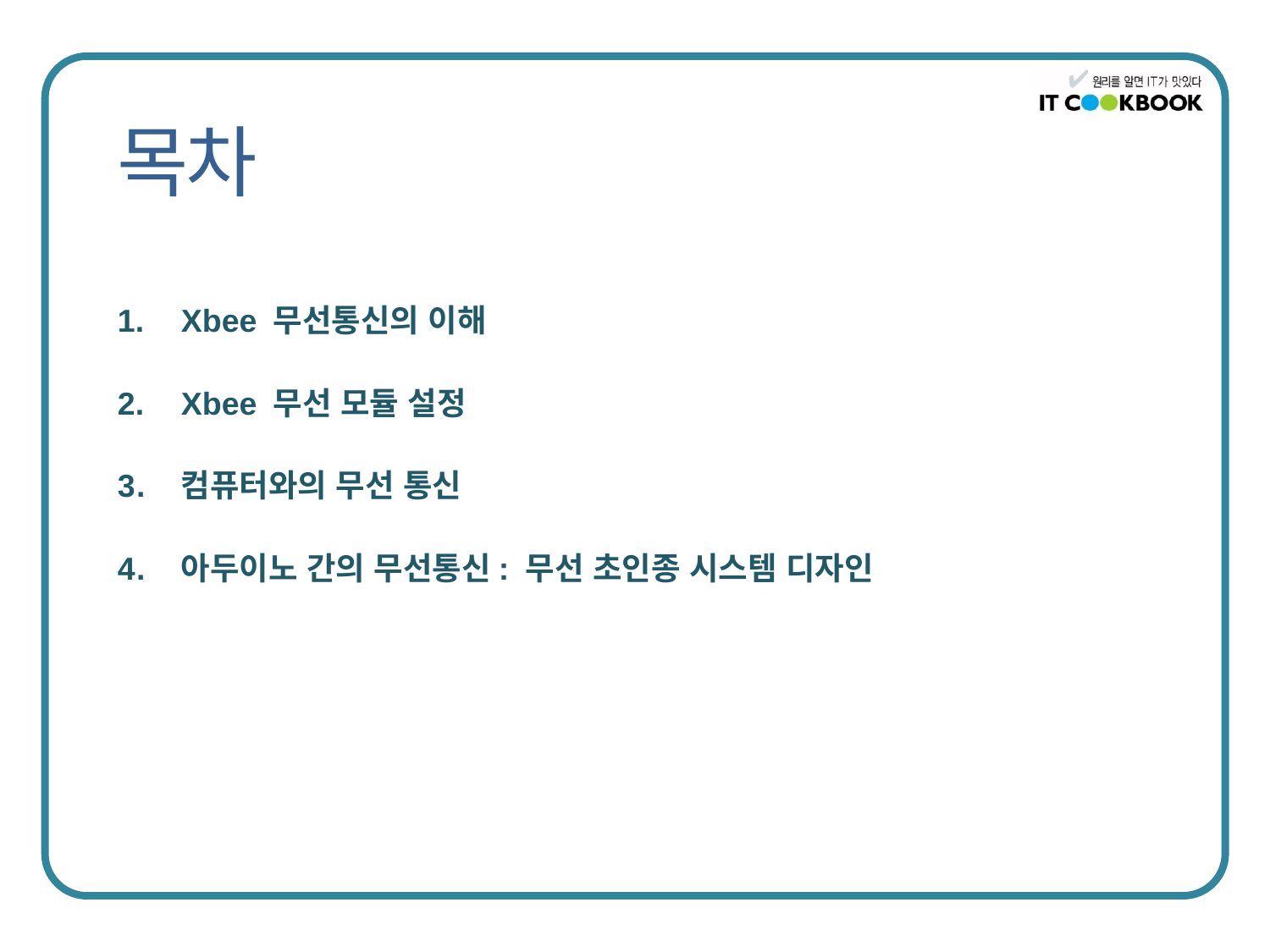

Xbee 무선통신의 이해
Xbee 무선 모듈 설정
컴퓨터와의 무선 통신
아두이노 간의 무선통신: 무선 초인종 시스템 디자인